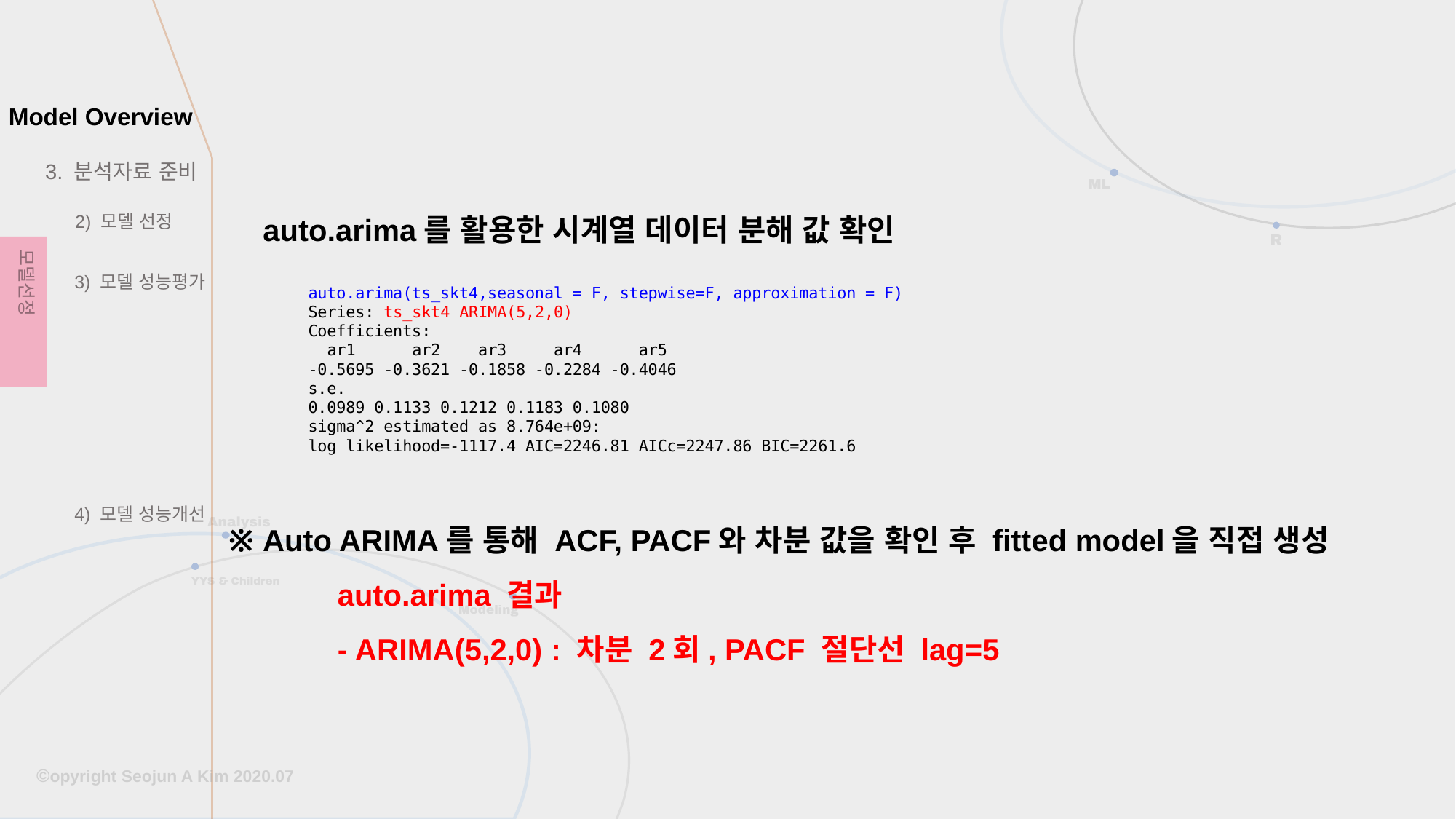

3. 분석자료 준비
auto.arima를 활용한 시계열 데이터 분해 값 확인
2) 모델 선정
3) 모델 성능평가
auto.arima(ts_skt4,seasonal = F, stepwise=F, approximation = F)
Series: ts_skt4 ARIMA(5,2,0)
Coefficients:
  ar1      ar2    ar3     ar4      ar5
-0.5695 -0.3621 -0.1858 -0.2284 -0.4046
s.e.
0.0989 0.1133 0.1212 0.1183 0.1080
sigma^2 estimated as 8.764e+09:
log likelihood=-1117.4 AIC=2246.81 AICc=2247.86 BIC=2261.6
4) 모델 성능개선
※ Auto ARIMA를 통해 ACF, PACF와 차분 값을 확인 후 fitted model을 직접 생성
	auto.arima 결과
	- ARIMA(5,2,0) : 차분 2회, PACF 절단선 lag=5